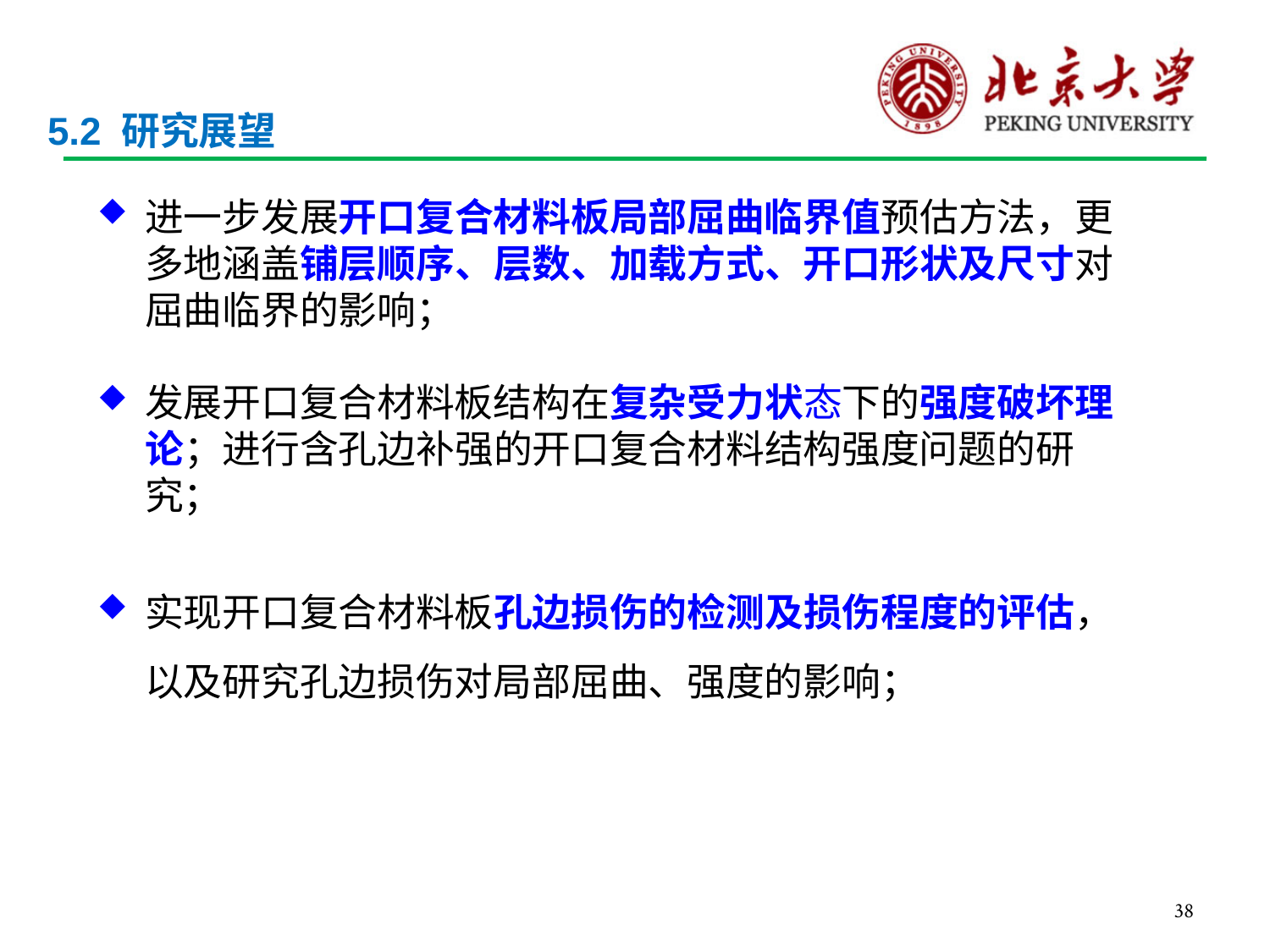

5.2 研究展望
进一步发展开口复合材料板局部屈曲临界值预估方法，更多地涵盖铺层顺序、层数、加载方式、开口形状及尺寸对屈曲临界的影响；

发展开口复合材料板结构在复杂受力状态下的强度破坏理论；进行含孔边补强的开口复合材料结构强度问题的研究；

实现开口复合材料板孔边损伤的检测及损伤程度的评估，以及研究孔边损伤对局部屈曲、强度的影响；
38